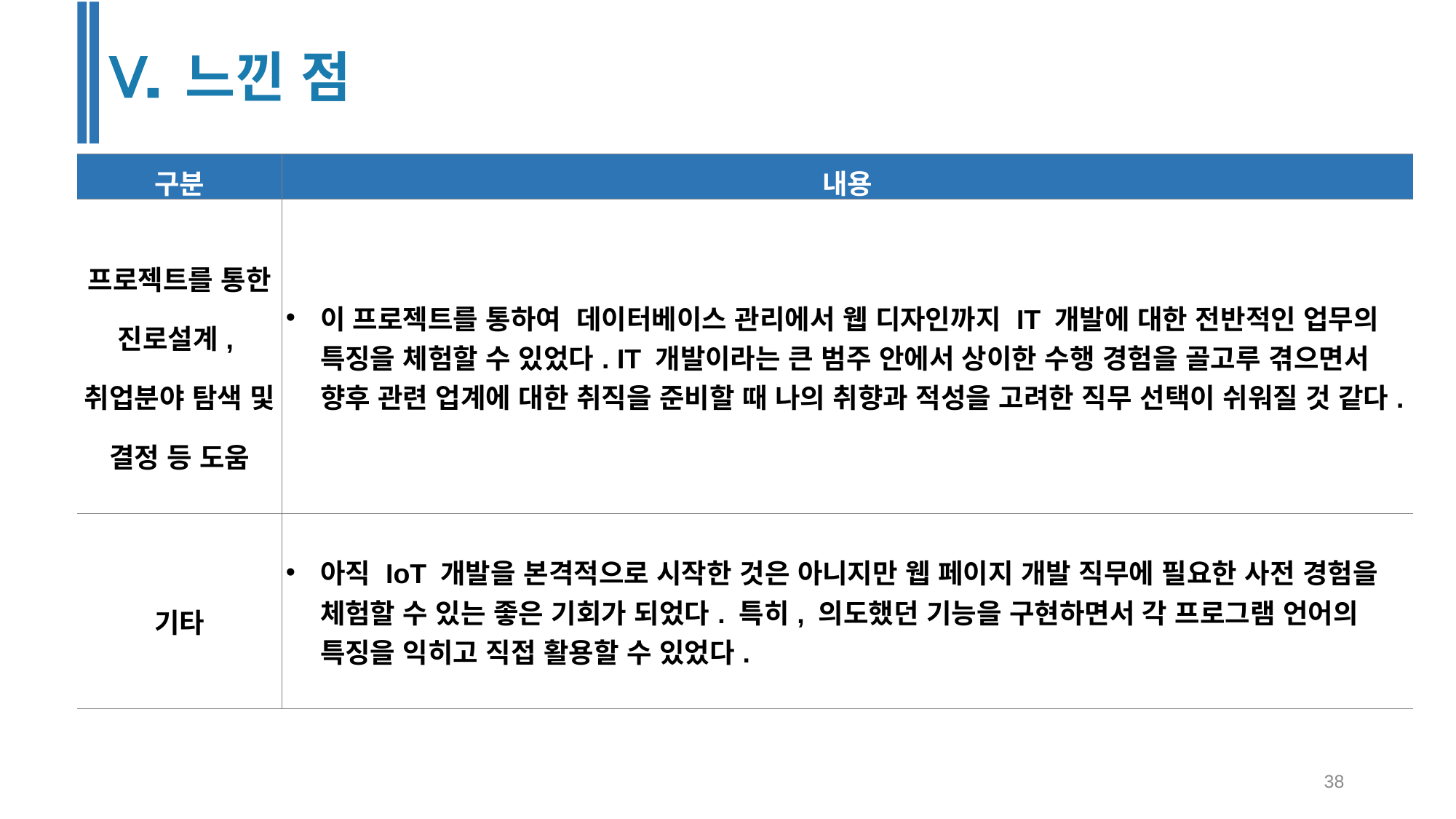

Ⅴ. 느낀 점
| 구분 | 내용 |
| --- | --- |
| 프로젝트를 통한 진로설계, 취업분야 탐색 및 결정 등 도움 | 이 프로젝트를 통하여 데이터베이스 관리에서 웹 디자인까지 IT 개발에 대한 전반적인 업무의 특징을 체험할 수 있었다. IT 개발이라는 큰 범주 안에서 상이한 수행 경험을 골고루 겪으면서 향후 관련 업계에 대한 취직을 준비할 때 나의 취향과 적성을 고려한 직무 선택이 쉬워질 것 같다. |
| 기타 | 아직 IoT 개발을 본격적으로 시작한 것은 아니지만 웹 페이지 개발 직무에 필요한 사전 경험을 체험할 수 있는 좋은 기회가 되었다. 특히, 의도했던 기능을 구현하면서 각 프로그램 언어의 특징을 익히고 직접 활용할 수 있었다. |
38